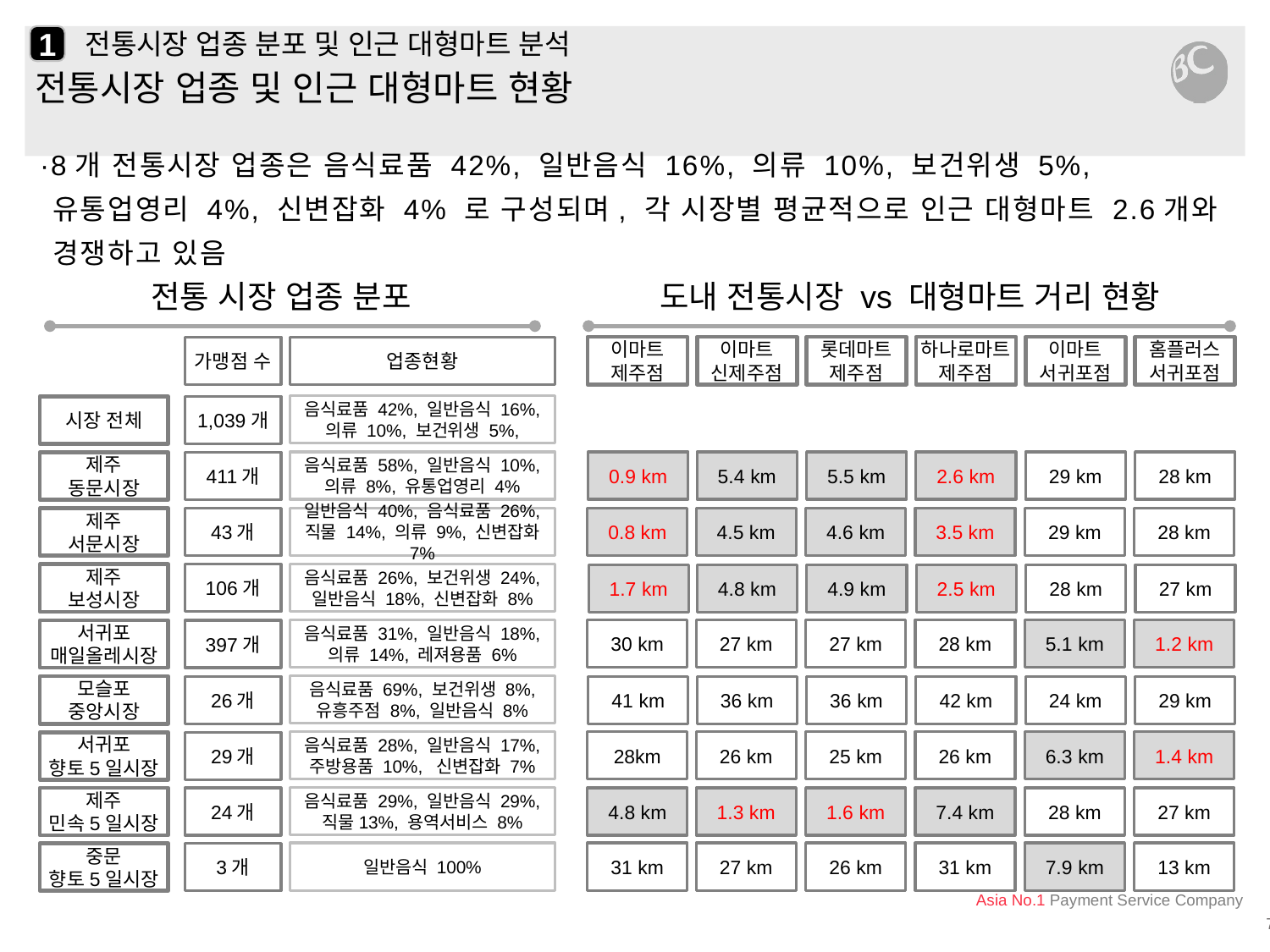

1
# 전통시장 업종 분포 및 인근 대형마트 분석
전통시장 업종 및 인근 대형마트 현황
·8개 전통시장 업종은 음식료품 42%, 일반음식 16%, 의류 10%, 보건위생 5%, 유통업영리 4%, 신변잡화 4% 로 구성되며, 각 시장별 평균적으로 인근 대형마트 2.6개와 경쟁하고 있음
전통 시장 업종 분포
도내 전통시장 vs 대형마트 거리 현황
가맹점 수
업종현황
이마트
제주점
이마트
신제주점
롯데마트
제주점
하나로마트
제주점
이마트
서귀포점
홈플러스
서귀포점
음식료품 42%, 일반음식 16%, 의류 10%, 보건위생 5%,
시장 전체
1,039개
0.9 km
5.4 km
5.5 km
2.6 km
29 km
28 km
음식료품 58%, 일반음식 10%, 의류 8%, 유통업영리 4%
제주
동문시장
411개
일반음식 40%, 음식료품 26%, 직물 14%, 의류 9%, 신변잡화 7%
0.8 km
4.5 km
4.6 km
3.5 km
29 km
28 km
제주
서문시장
43개
음식료품 26%, 보건위생 24%, 일반음식 18%, 신변잡화 8%
제주
보성시장
106개
1.7 km
4.8 km
4.9 km
2.5 km
28 km
27 km
음식료품 31%, 일반음식 18%, 의류 14%, 레져용품 6%
30 km
27 km
27 km
28 km
5.1 km
1.2 km
서귀포
매일올레시장
397개
음식료품 69%, 보건위생 8%, 유흥주점 8%, 일반음식 8%
모슬포
중앙시장
26개
41 km
36 km
36 km
42 km
24 km
29 km
음식료품 28%, 일반음식 17%,
주방용품 10%,  신변잡화 7%
28km
26 km
25 km
26 km
6.3 km
1.4 km
서귀포
향토5일시장
29개
음식료품 29%, 일반음식 29%, 직물13%, 용역서비스 8%
제주
민속5일시장
24개
4.8 km
1.3 km
1.6 km
7.4 km
28 km
27 km
일반음식 100%
31 km
27 km
26 km
31 km
7.9 km
13 km
중문
향토5일시장
3개